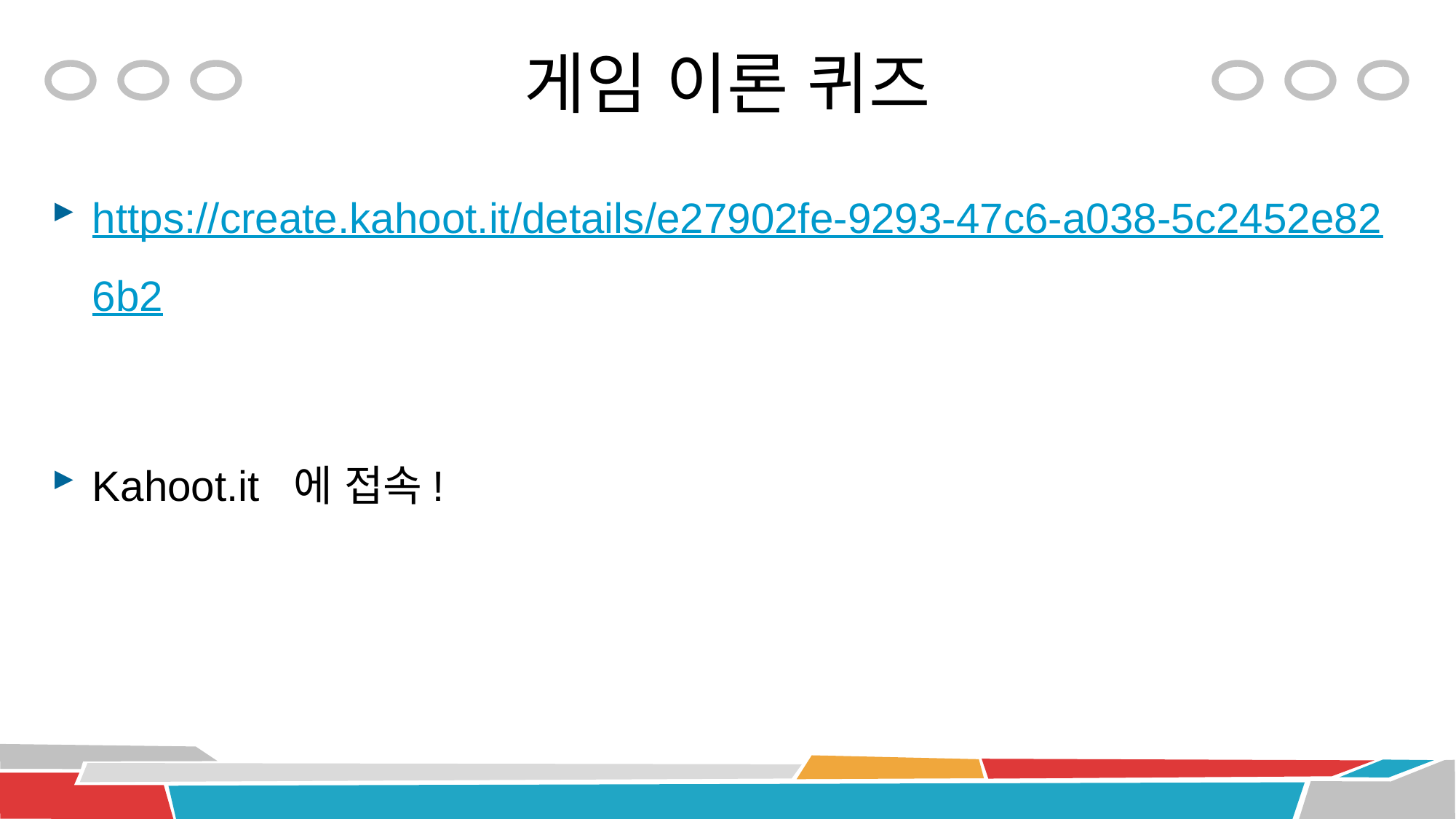

# 게임 이론 퀴즈
https://create.kahoot.it/details/e27902fe-9293-47c6-a038-5c2452e826b2

Kahoot.it  에 접속!